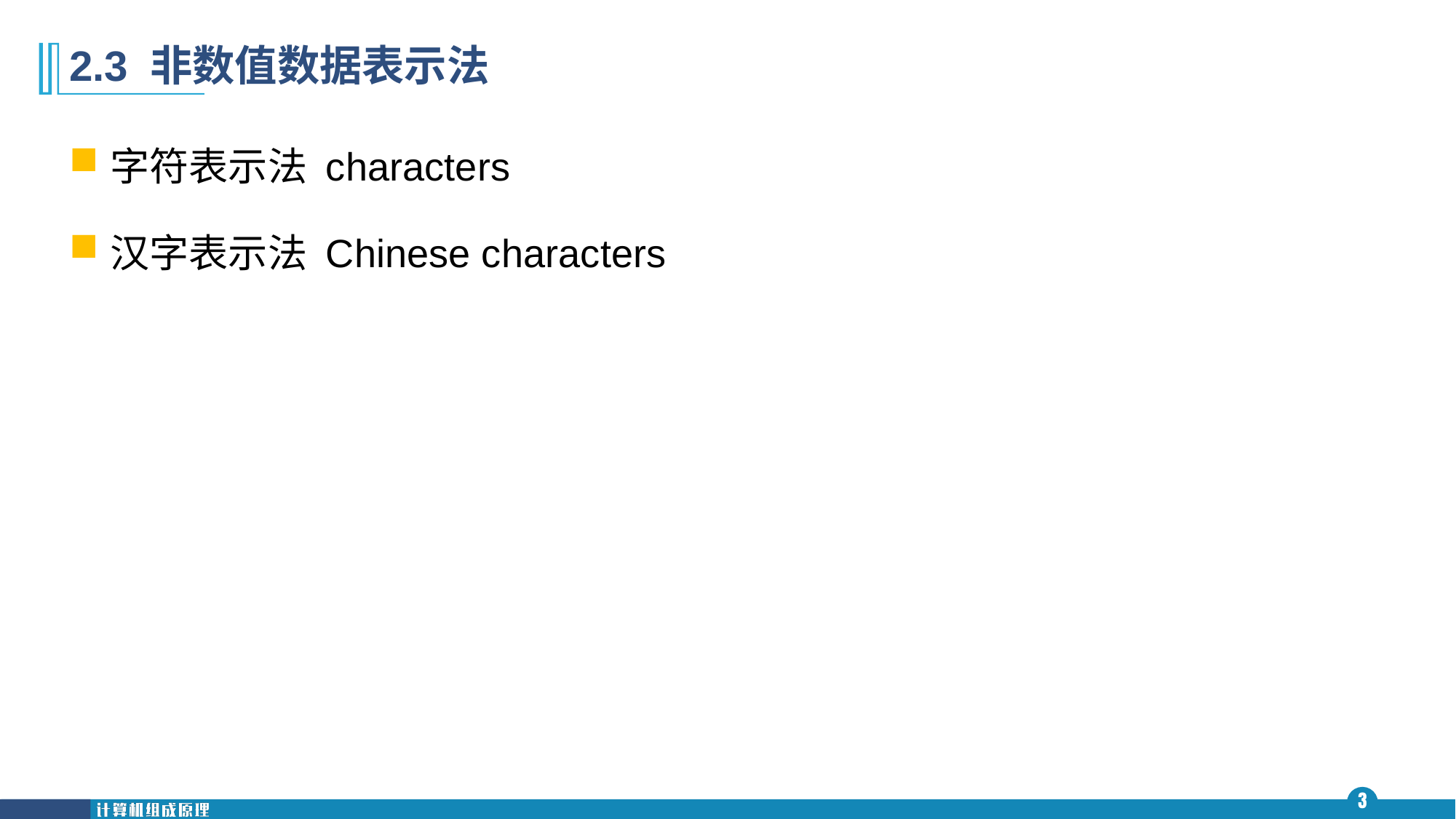

# 2.3 非数值数据表示法
字符表示法 characters
汉字表示法 Chinese characters